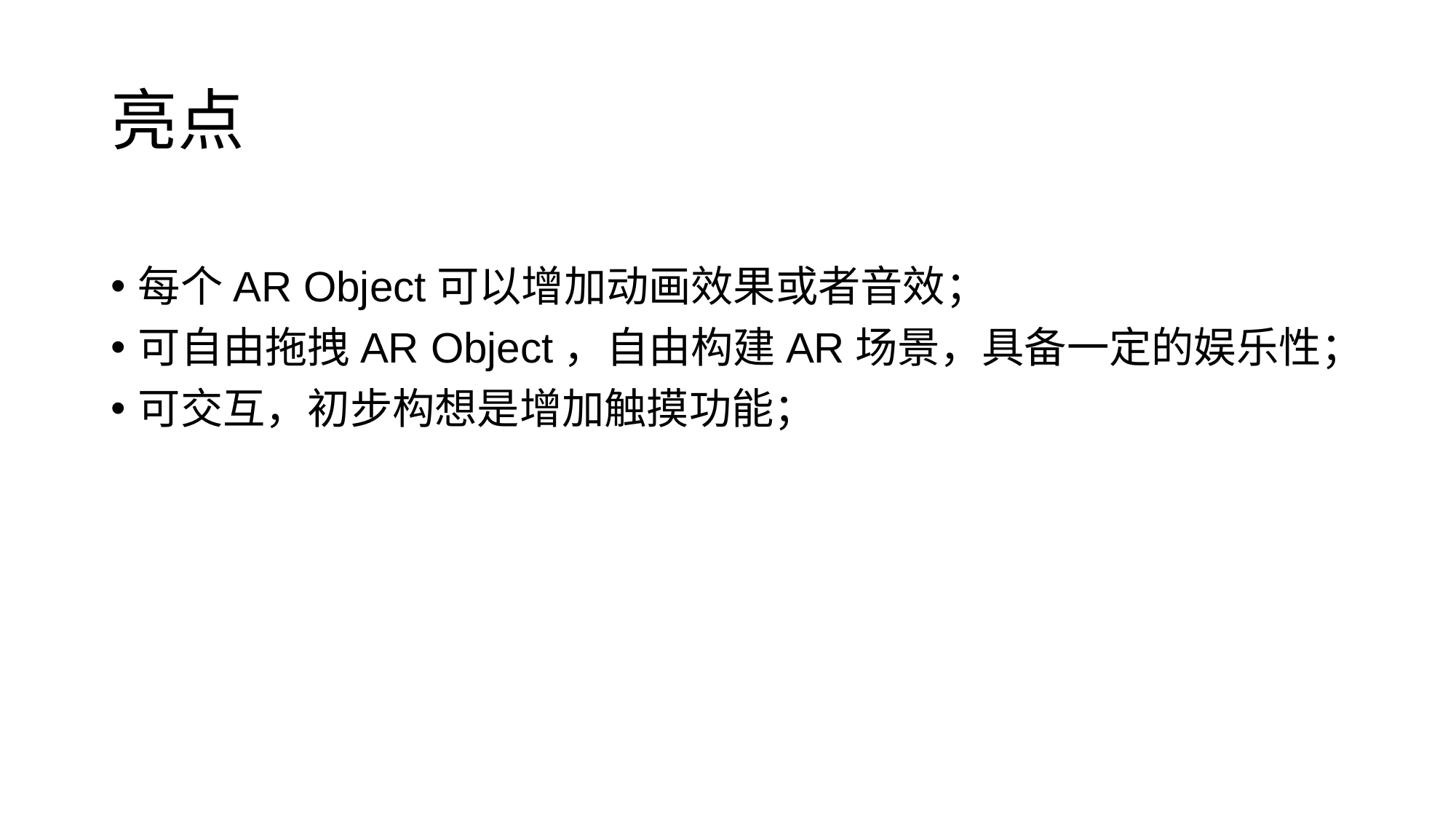

# 亮点
每个AR Object可以增加动画效果或者音效；
可自由拖拽AR Object，自由构建AR场景，具备一定的娱乐性；
可交互，初步构想是增加触摸功能；